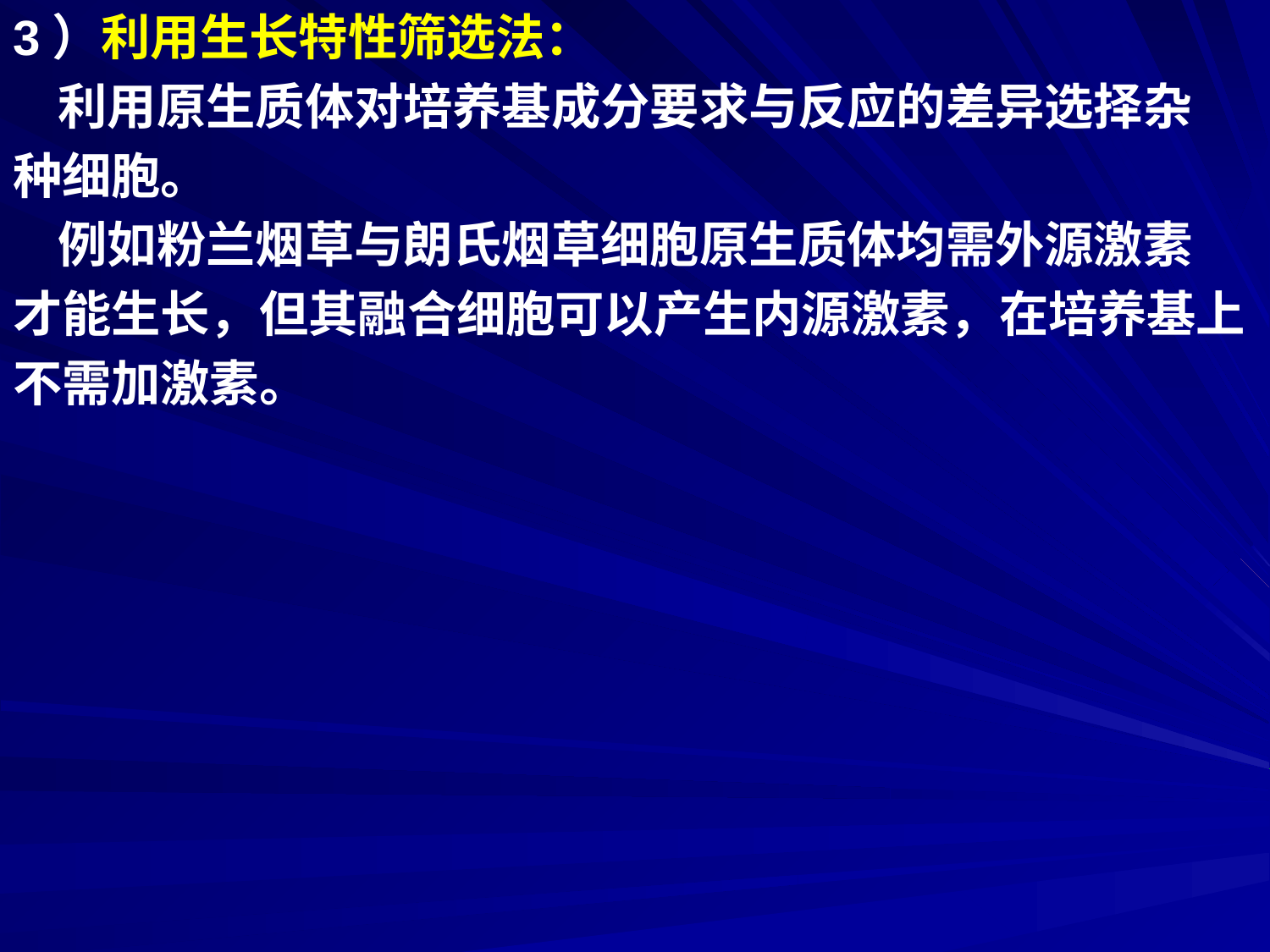

3）利用生长特性筛选法：
   利用原生质体对培养基成分要求与反应的差异选择杂
种细胞。
   例如粉兰烟草与朗氏烟草细胞原生质体均需外源激素
才能生长，但其融合细胞可以产生内源激素，在培养基上
不需加激素。